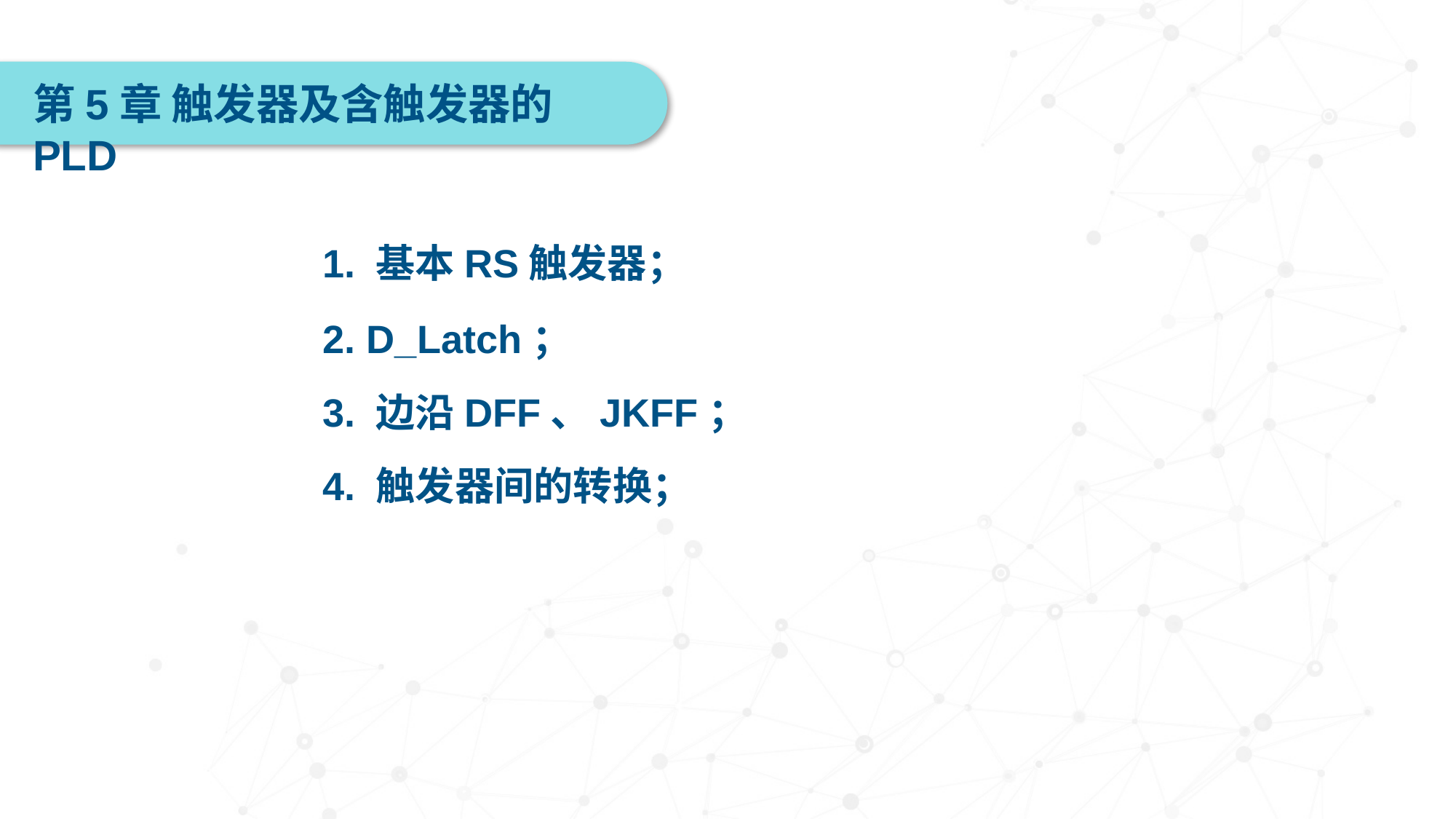

第5章 触发器及含触发器的PLD
1. 基本RS触发器；
2. D_Latch；
3. 边沿DFF、JKFF；
4. 触发器间的转换；